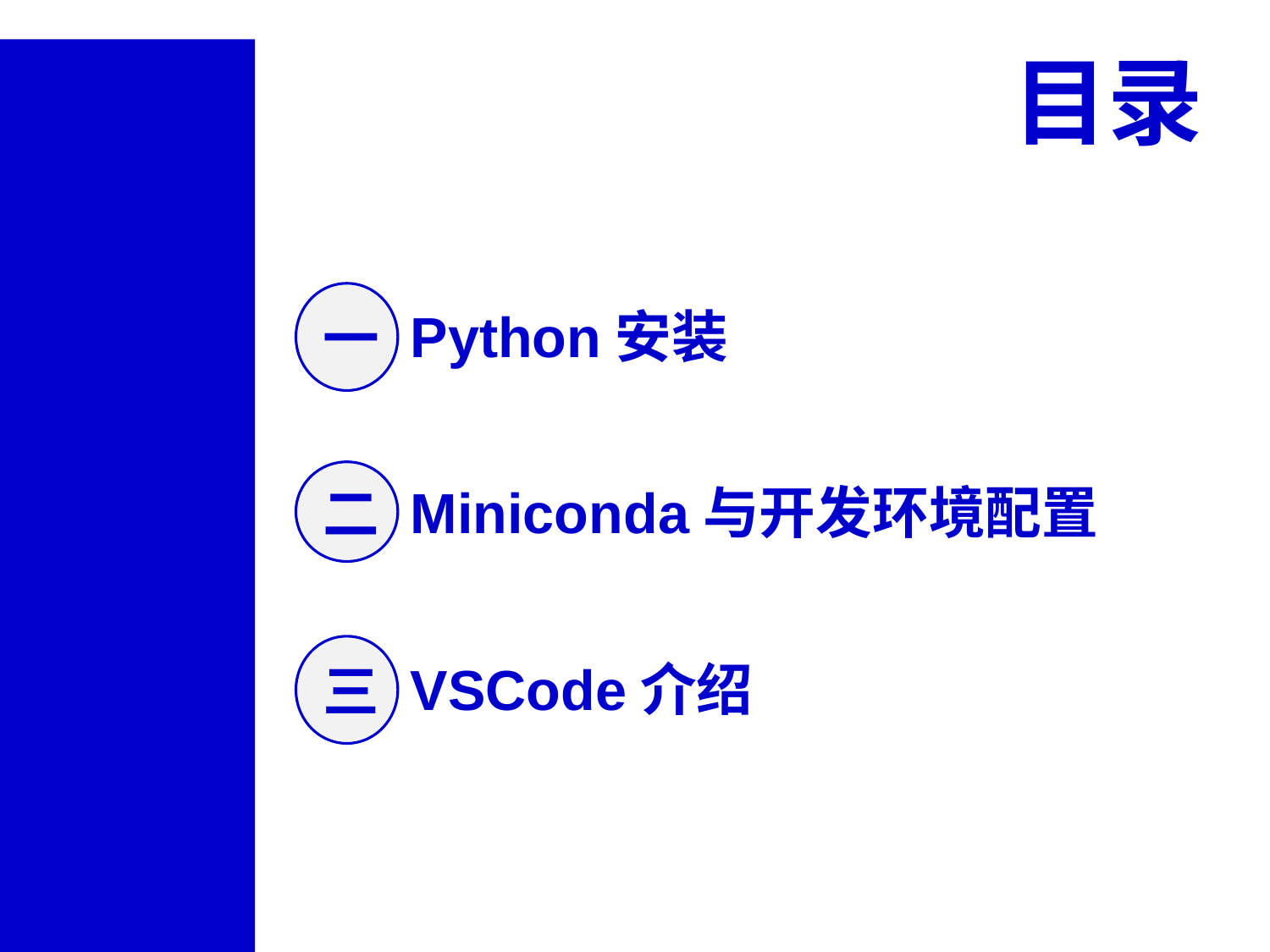

目录

一
Python安装
二
Miniconda与开发环境配置
三
VSCode介绍